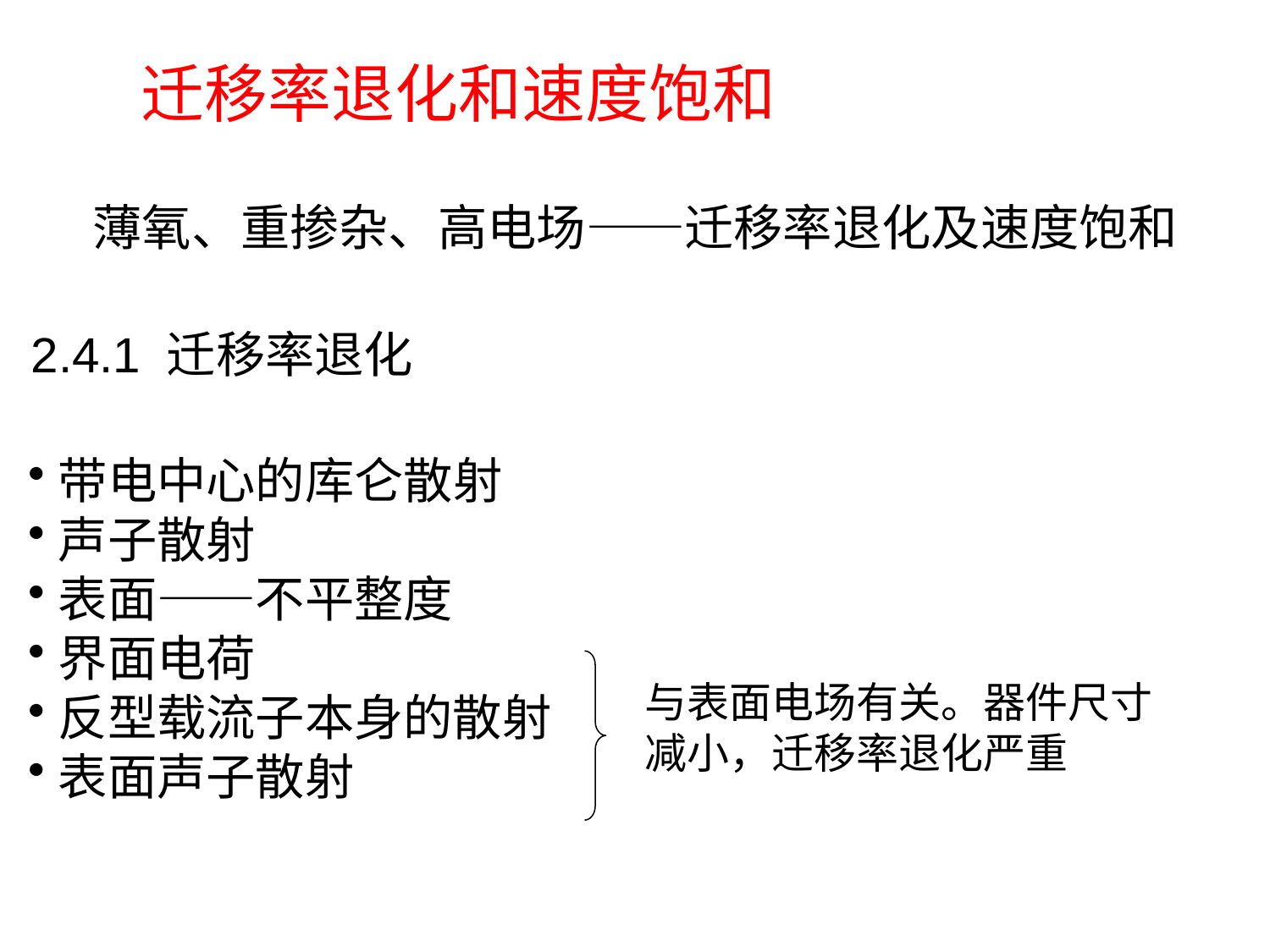

迁移率退化和速度饱和
薄氧、重掺杂、高电场——迁移率退化及速度饱和
2.4.1 迁移率退化
带电中心的库仑散射
声子散射
表面——不平整度
界面电荷
反型载流子本身的散射
表面声子散射

与表面电场有关。器件尺寸减小，迁移率退化严重
59